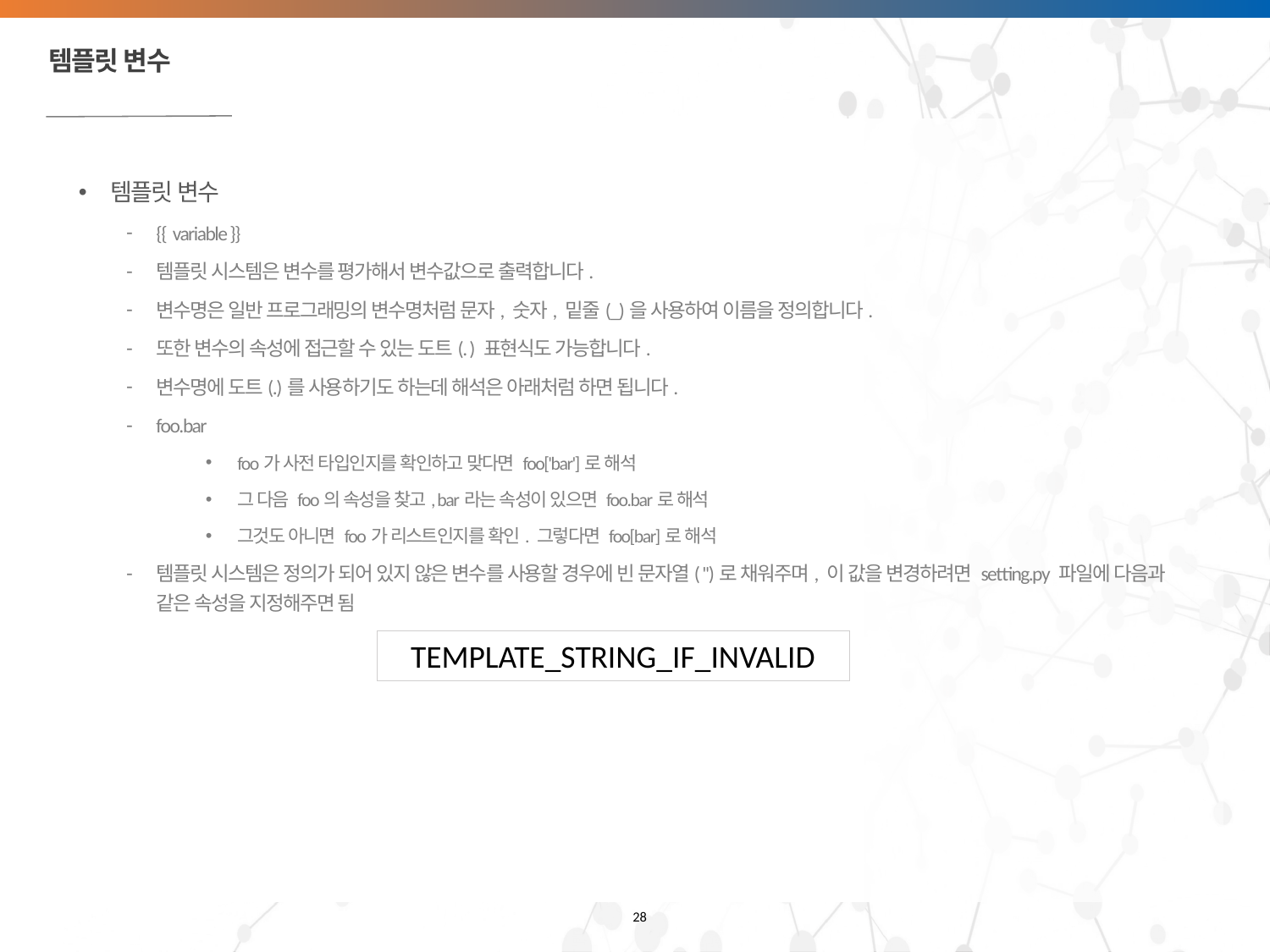

# 템플릿 변수

템플릿 변수
{{  variable }}
템플릿 시스템은 변수를 평가해서 변수값으로 출력합니다.
변수명은 일반 프로그래밍의 변수명처럼 문자, 숫자, 밑줄(_)을 사용하여 이름을 정의합니다.
또한 변수의 속성에 접근할 수 있는 도트(. ) 표현식도 가능합니다.
변수명에 도트(.)를 사용하기도 하는데 해석은 아래처럼 하면 됩니다.
foo.bar
foo가 사전 타입인지를 확인하고 맞다면 foo['bar']로 해석
그 다음 foo의 속성을 찾고, bar라는 속성이 있으면 foo.bar로 해석
그것도 아니면 foo가 리스트인지를 확인. 그렇다면 foo[bar]로 해석
템플릿 시스템은 정의가 되어 있지 않은 변수를 사용할 경우에 빈 문자열( '')로 채워주며, 이 값을 변경하려면 setting.py 파일에 다음과 같은 속성을 지정해주면 됨
TEMPLATE_STRING_IF_INVALID
28